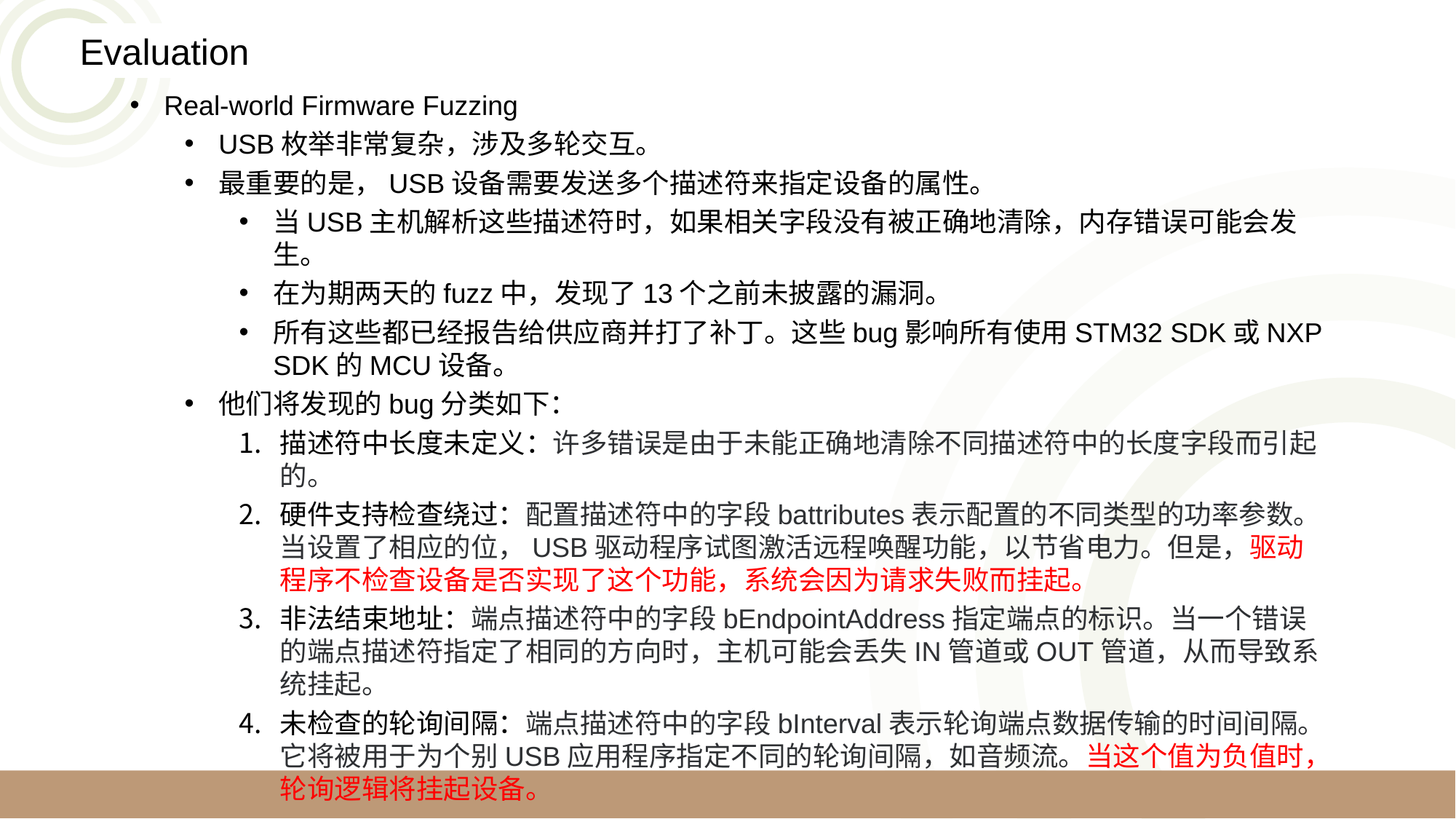

Evaluation

Real-world Firmware Fuzzing
USB枚举非常复杂，涉及多轮交互。
最重要的是，USB设备需要发送多个描述符来指定设备的属性。
当USB主机解析这些描述符时，如果相关字段没有被正确地清除，内存错误可能会发生。
在为期两天的fuzz中，发现了13个之前未披露的漏洞。
所有这些都已经报告给供应商并打了补丁。这些bug影响所有使用STM32 SDK或NXP SDK的MCU设备。
他们将发现的bug分类如下：
描述符中长度未定义：许多错误是由于未能正确地清除不同描述符中的长度字段而引起的。
硬件支持检查绕过：配置描述符中的字段battributes表示配置的不同类型的功率参数。当设置了相应的位，USB驱动程序试图激活远程唤醒功能，以节省电力。但是，驱动程序不检查设备是否实现了这个功能，系统会因为请求失败而挂起。
非法结束地址：端点描述符中的字段bEndpointAddress指定端点的标识。当一个错误的端点描述符指定了相同的方向时，主机可能会丢失IN管道或OUT管道，从而导致系统挂起。
未检查的轮询间隔：端点描述符中的字段bInterval表示轮询端点数据传输的时间间隔。它将被用于为个别USB应用程序指定不同的轮询间隔，如音频流。当这个值为负值时，轮询逻辑将挂起设备。